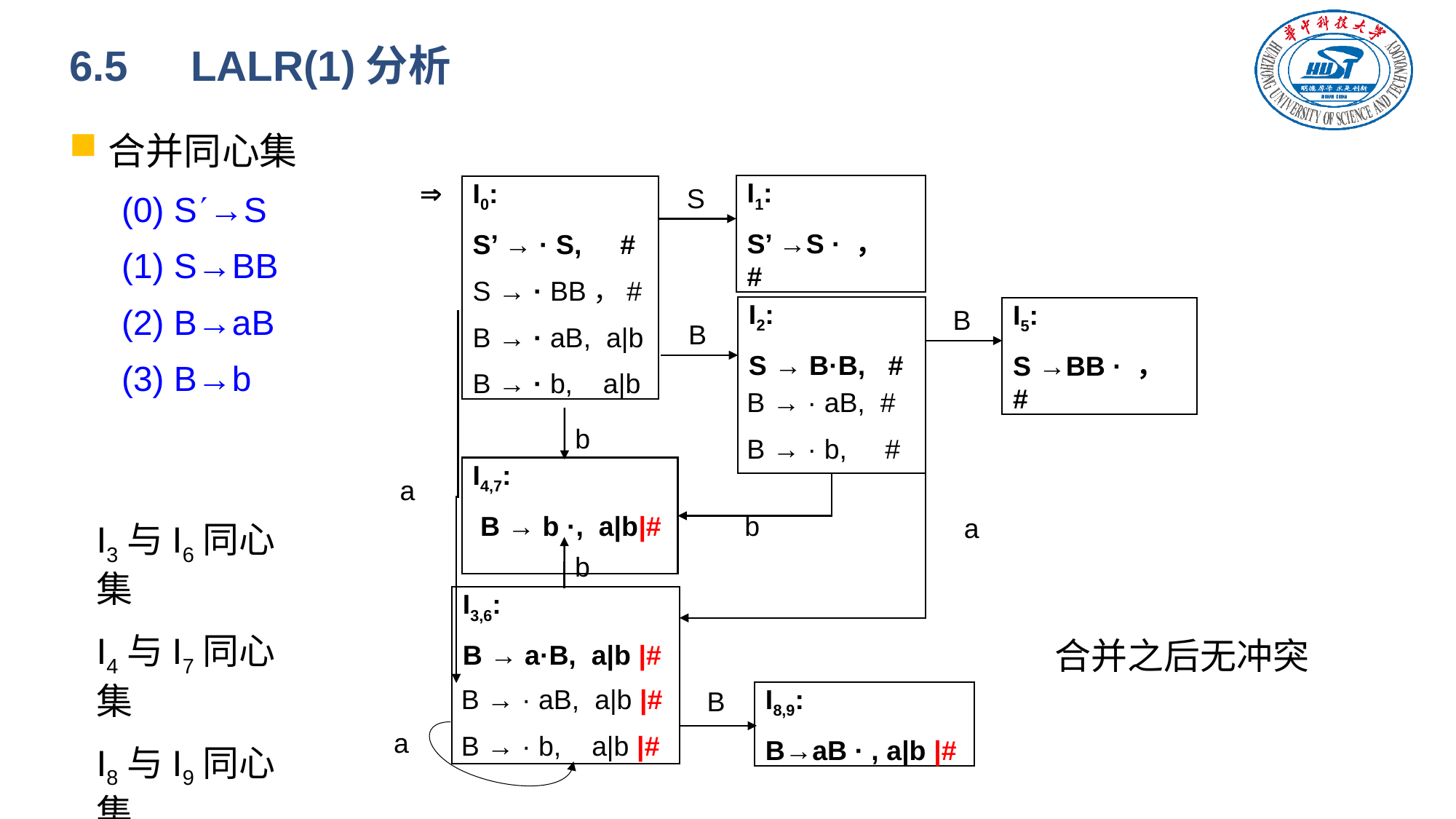

# 6.5　LALR(1)分析
合并同心集
(0) S′→S
(1) S→BB
(2) B→aB
(3) B→b

⇒
S
I1:
S’ →S · ，  #
I0:
S’ → · S,     #
S → · BB，#
B → · aB,  a|b
B → · b,    a|b

I2:
S → B·B,   #

B
I5:
S →BB · ， #
B

B → · aB,  #
B → · b,     #

b
I4,7:
 B → b ·,  a|b|#
a
b
a
I3与I6同心集
I4与I7同心集
I8与I9同心集

b
I3,6:
B → a·B,  a|b |#

合并之后无冲突
B
B → · aB,  a|b |#
B → · b,    a|b |#
I8,9:
B→aB · , a|b |#
a

82